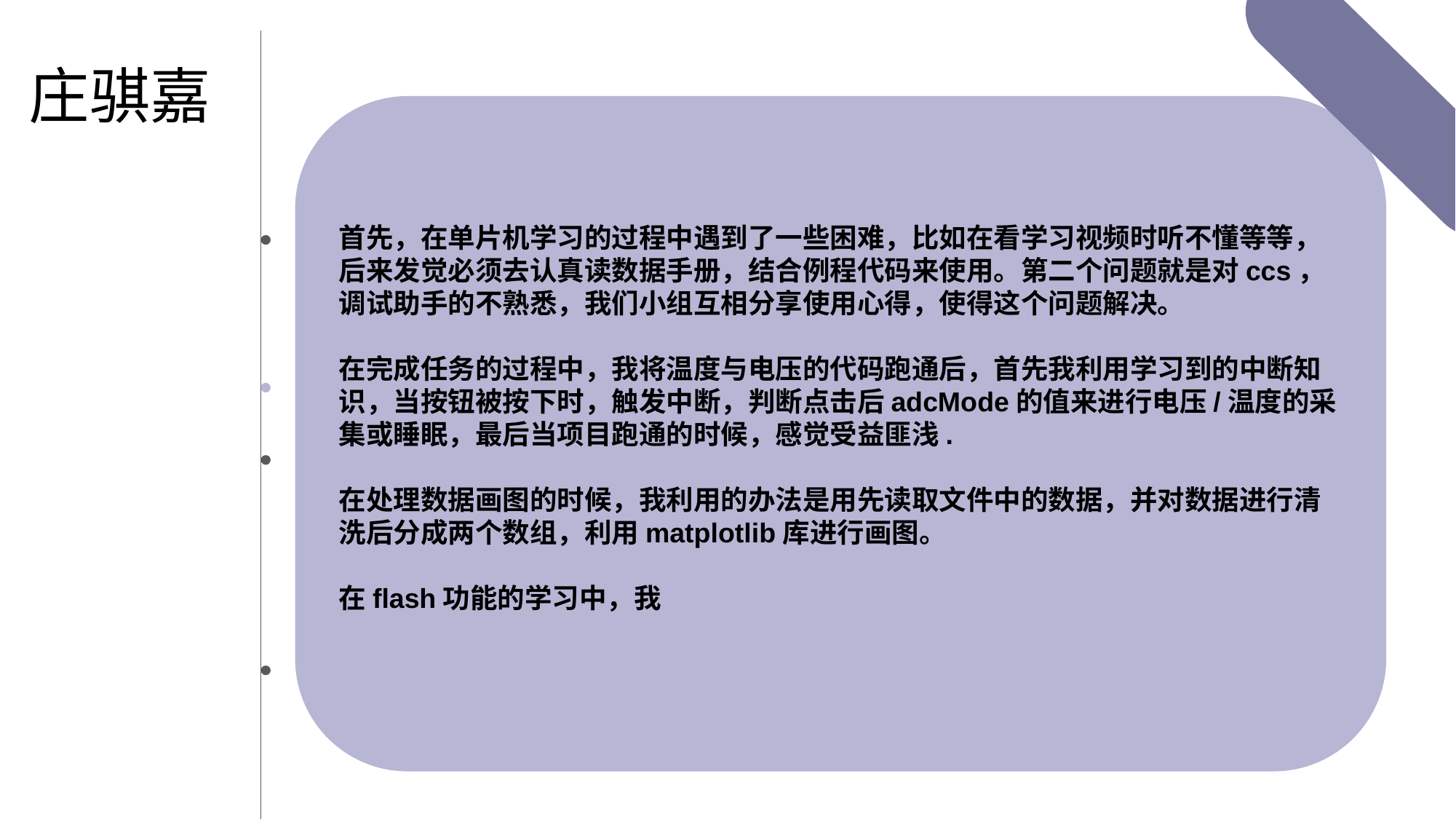

庄骐嘉

首先，在单片机学习的过程中遇到了一些困难，比如在看学习视频时听不懂等等，后来发觉必须去认真读数据手册，结合例程代码来使用。第二个问题就是对ccs，调试助手的不熟悉，我们小组互相分享使用心得，使得这个问题解决。

在完成任务的过程中，我将温度与电压的代码跑通后，首先我利用学习到的中断知识，当按钮被按下时，触发中断，判断点击后adcMode的值来进行电压/温度的采集或睡眠，最后当项目跑通的时候，感觉受益匪浅.

在处理数据画图的时候，我利用的办法是用先读取文件中的数据，并对数据进行清洗后分成两个数组，利用matplotlib库进行画图。

在flash功能的学习中，我